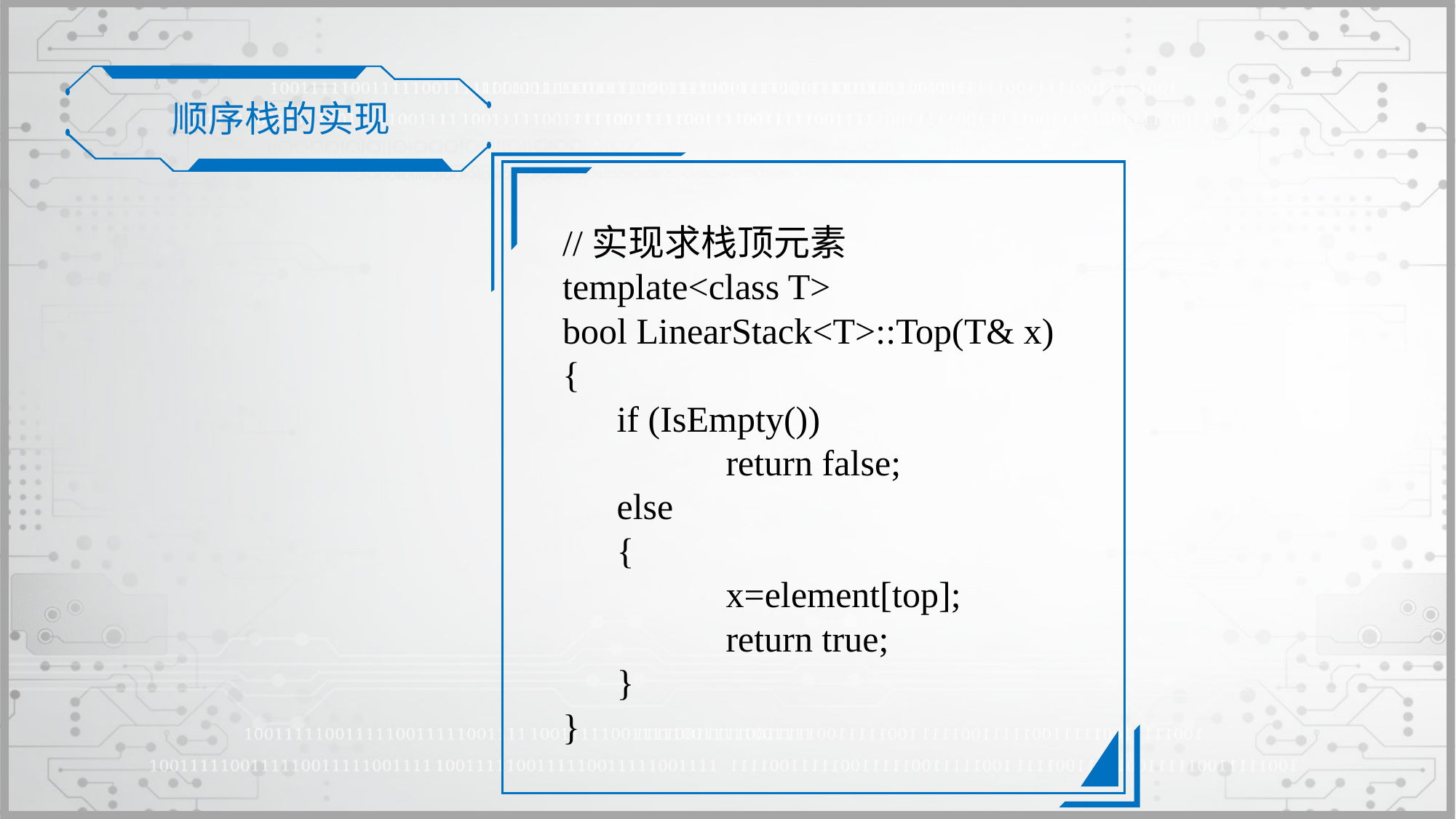

顺序栈的实现

//实现求栈顶元素
template<class T>
bool LinearStack<T>::Top(T& x)
{
	if (IsEmpty())
		return false;
	else
	{
		x=element[top];
		return true;
	}
}